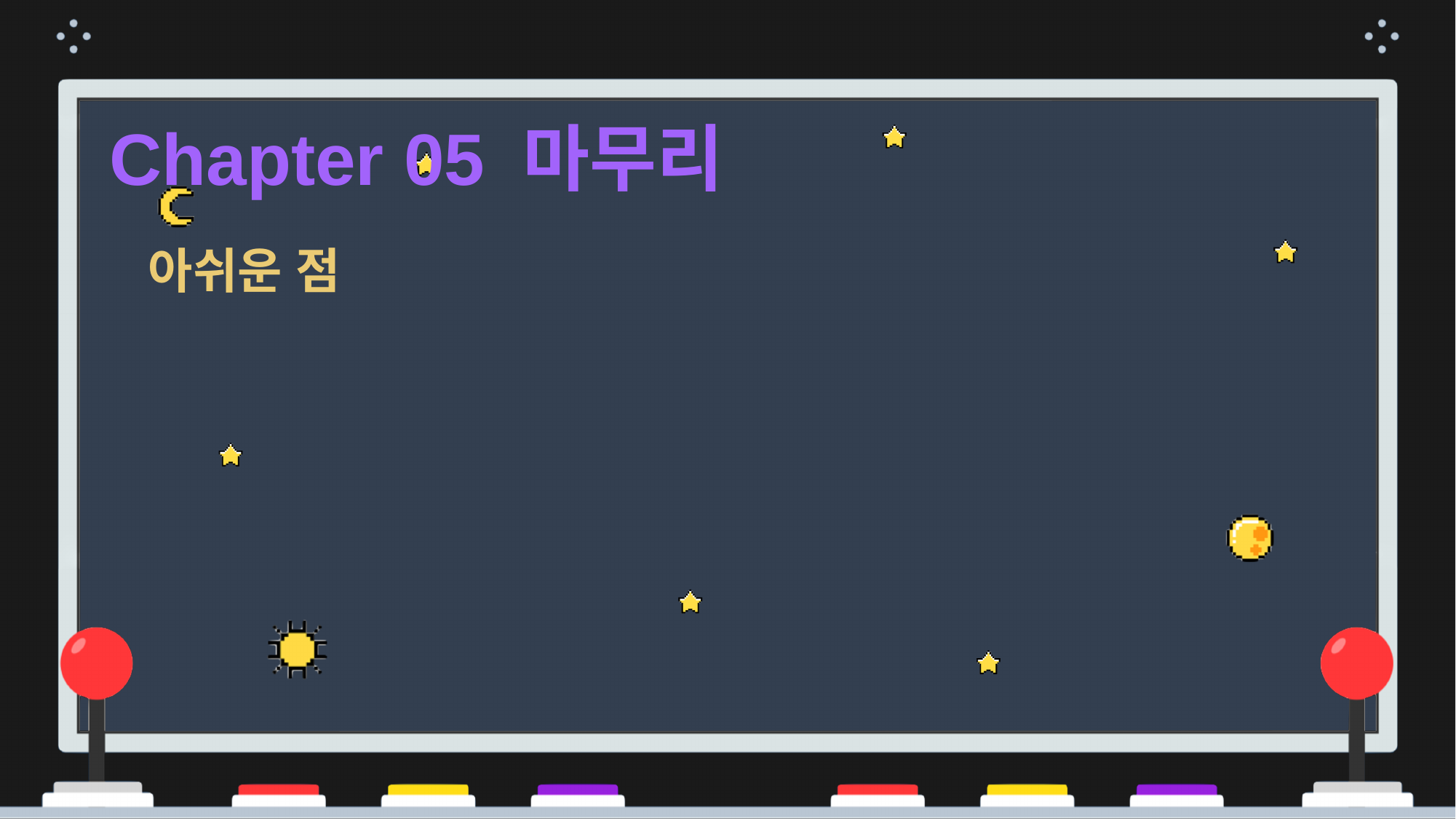

Chapter 05 마무리
아쉬운 점
개발 초반에 클래스를 많이 사용하지 않고 개발을 하게 되어서 기능을 추가하는 부분에서 대대적인 수정이 들어간 점이 아쉬움.

각종 BGM과 효과음들을 추가하여 더욱 재밌게 게임을 제작하고 싶었지만 OS의 문제로 쉽게 자료를 찾을 수 없기도 하였고, 찾은 자료들로 진행해본 결과 모두 실패하여서 아쉬움.

모든 코드를 main파일에 저장하여 1990줄이 넘어가버려서 기능별로 파일 분리를 했으면 좋았을 것 같다는 생각이듬.